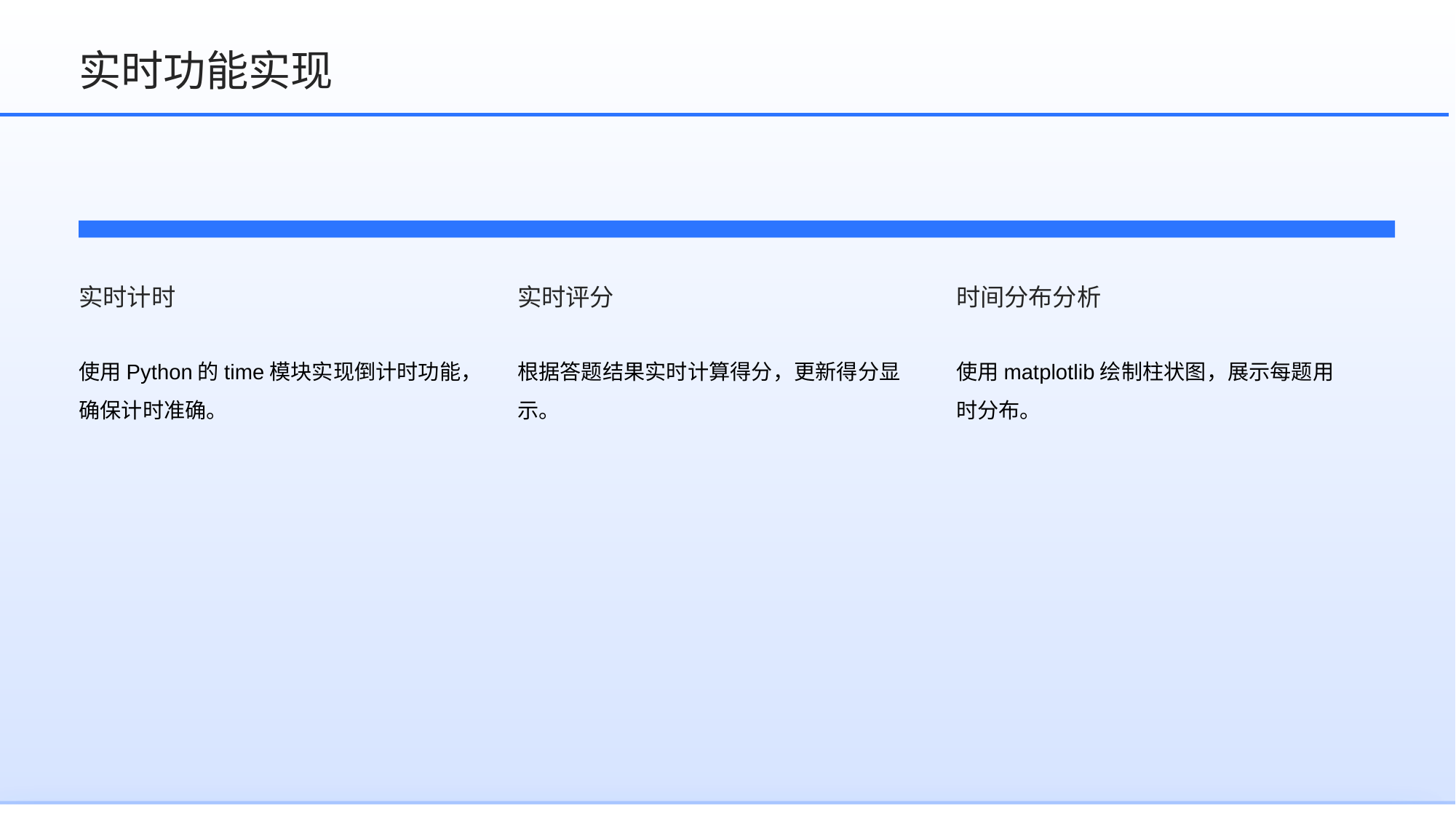

实时功能实现

实时计时
实时评分
时间分布分析
使用Python的time模块实现倒计时功能，确保计时准确。
根据答题结果实时计算得分，更新得分显示。
使用matplotlib绘制柱状图，展示每题用时分布。